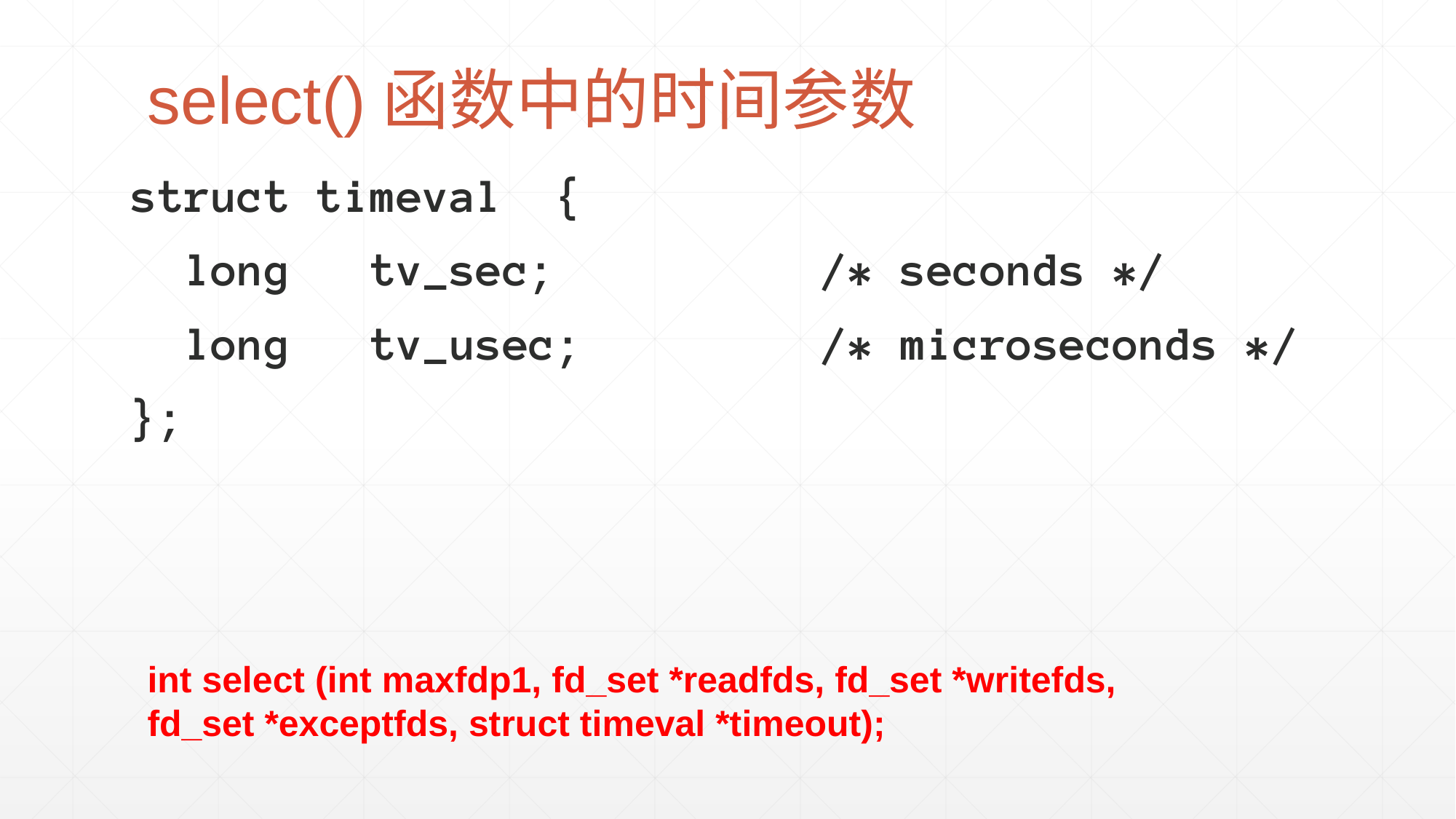

# select()函数中的时间参数
struct timeval  {
  long   tv_sec;          /* seconds */
  long   tv_usec;         /* microseconds */
};
int select (int maxfdp1, fd_set *readfds, fd_set *writefds, fd_set *exceptfds, struct timeval *timeout);